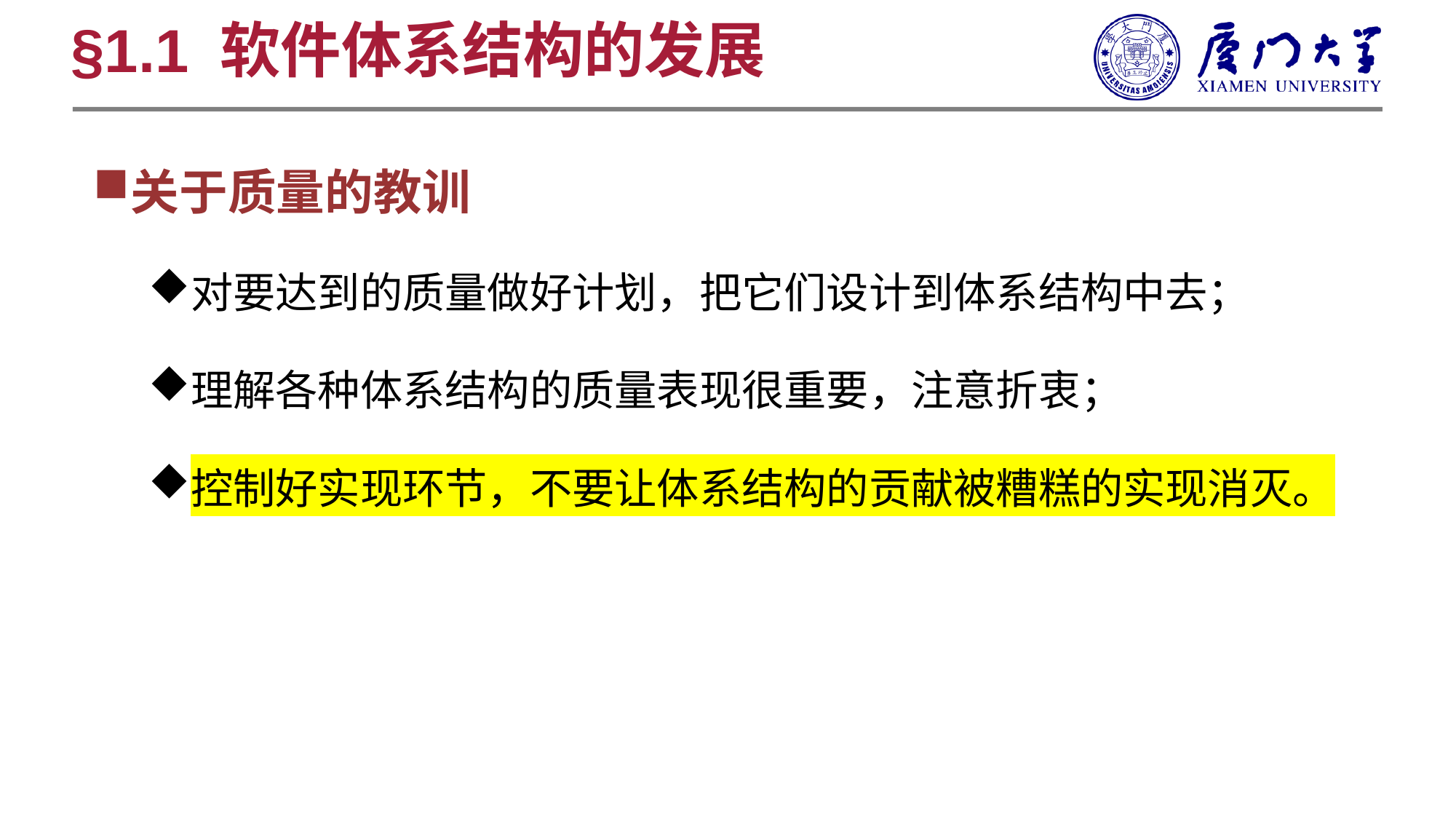

§1.1 软件体系结构的发展

关于质量的教训
对要达到的质量做好计划，把它们设计到体系结构中去；
理解各种体系结构的质量表现很重要，注意折衷；
控制好实现环节，不要让体系结构的贡献被糟糕的实现消灭。